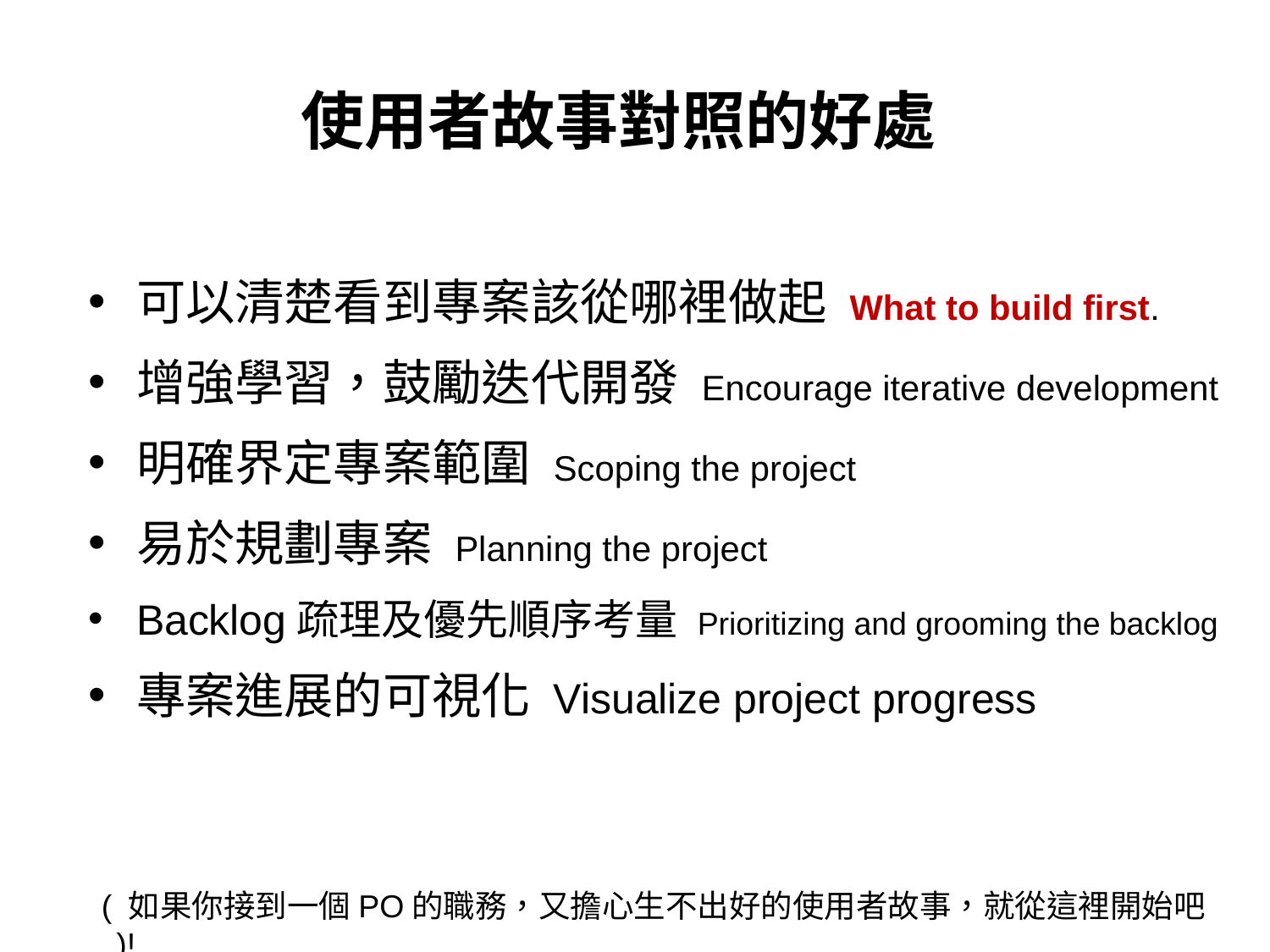

使用者故事對照的好處
可以清楚看到專案該從哪裡做起 What to build first.
增強學習，鼓勵迭代開發 Encourage iterative development
明確界定專案範圍 Scoping the project
易於規劃專案 Planning the project
Backlog疏理及優先順序考量 Prioritizing and grooming the backlog
專案進展的可視化 Visualize project progress
( 如果你接到一個PO的職務，又擔心生不出好的使用者故事，就從這裡開始吧 )!